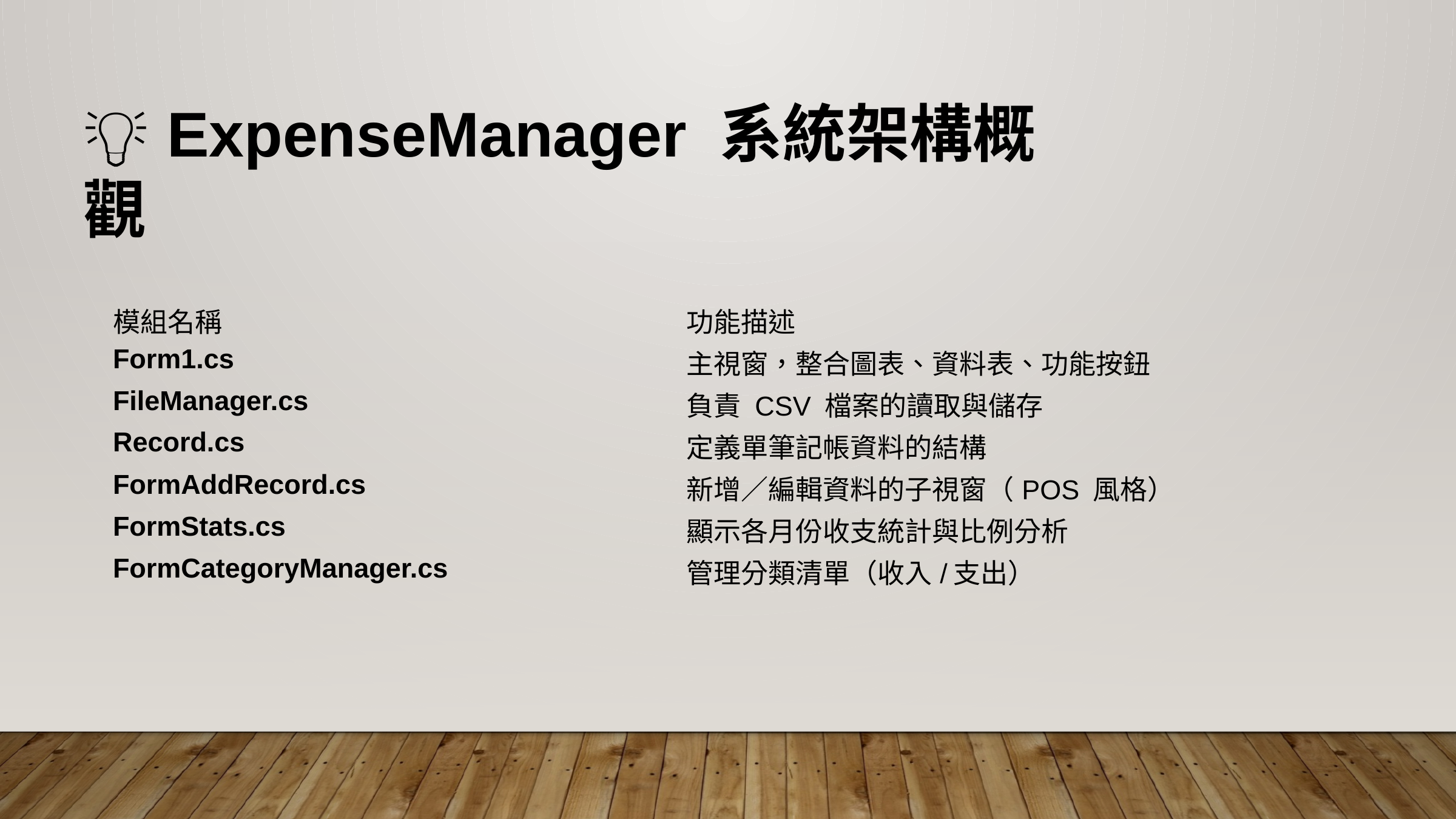

💡 ExpenseManager 系統架構概觀
| 模組名稱 | 功能描述 |
| --- | --- |
| Form1.cs | 主視窗，整合圖表、資料表、功能按鈕 |
| FileManager.cs | 負責 CSV 檔案的讀取與儲存 |
| Record.cs | 定義單筆記帳資料的結構 |
| FormAddRecord.cs | 新增／編輯資料的子視窗（POS 風格） |
| FormStats.cs | 顯示各月份收支統計與比例分析 |
| FormCategoryManager.cs | 管理分類清單（收入/支出） |